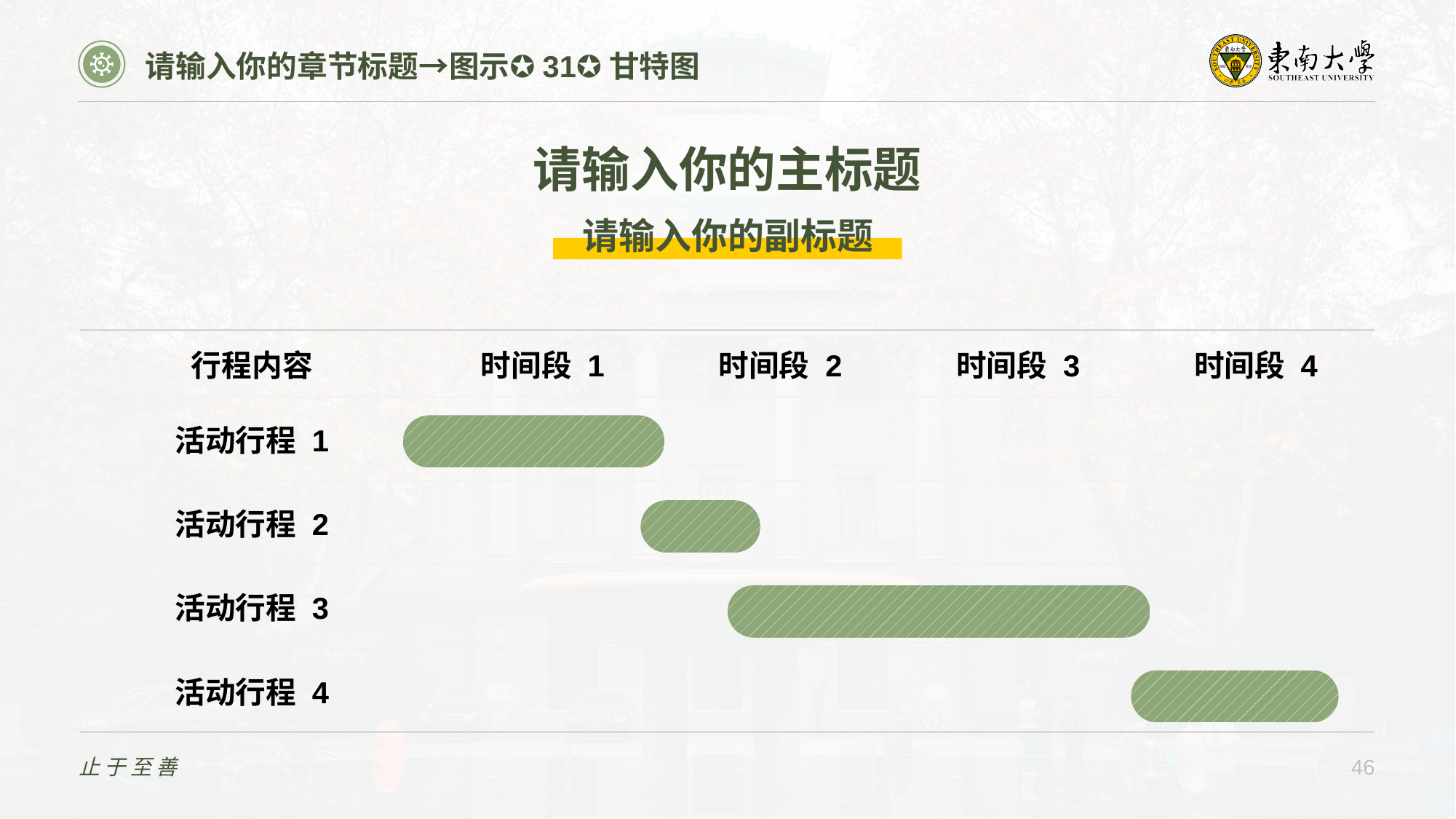

请输入你的章节标题→图示✪31✪甘特图
请输入你的主标题
请输入你的副标题

| 行程内容 | 时间段 1 | 时间段 2 | 时间段 3 | 时间段 4 |
| --- | --- | --- | --- | --- |
| 活动行程 1 |  |  |  |  |
| 活动行程 2 |  |  |  |  |
| 活动行程 3 |  |  |  |  |
| 活动行程 4 |  |  |  |  |

止于至善
46